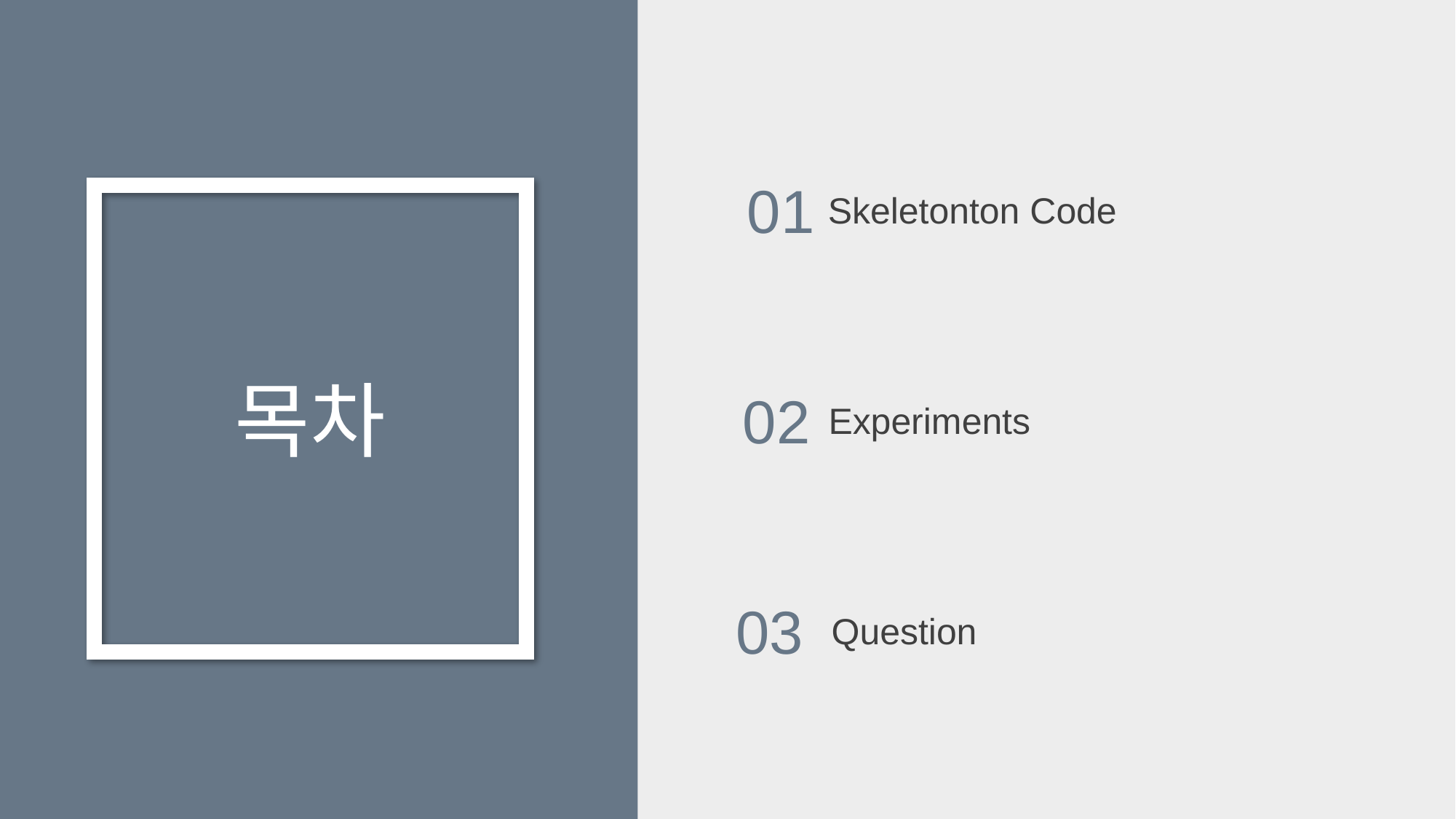

01
Skeletonton Code

목차
02
Experiments
03
Question